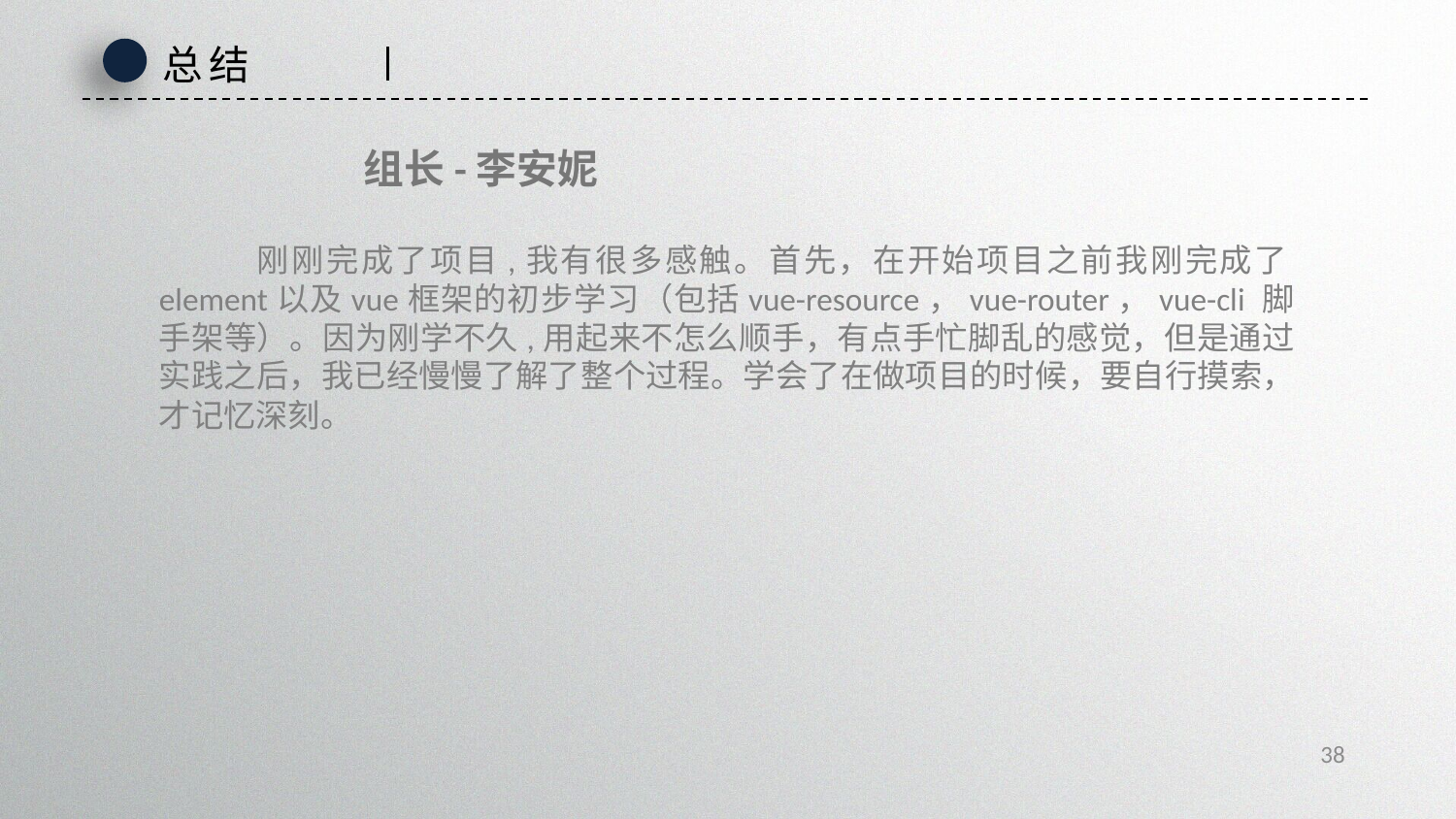

总结

组长-李安妮
         刚刚完成了项目,我有很多感触。首先，在开始项目之前我刚完成了element以及vue框架的初步学习（包括vue-resource，vue-router，vue-cli 脚手架等）。因为刚学不久,用起来不怎么顺手，有点手忙脚乱的感觉，但是通过实践之后，我已经慢慢了解了整个过程。学会了在做项目的时候，要自行摸索，才记忆深刻。
38